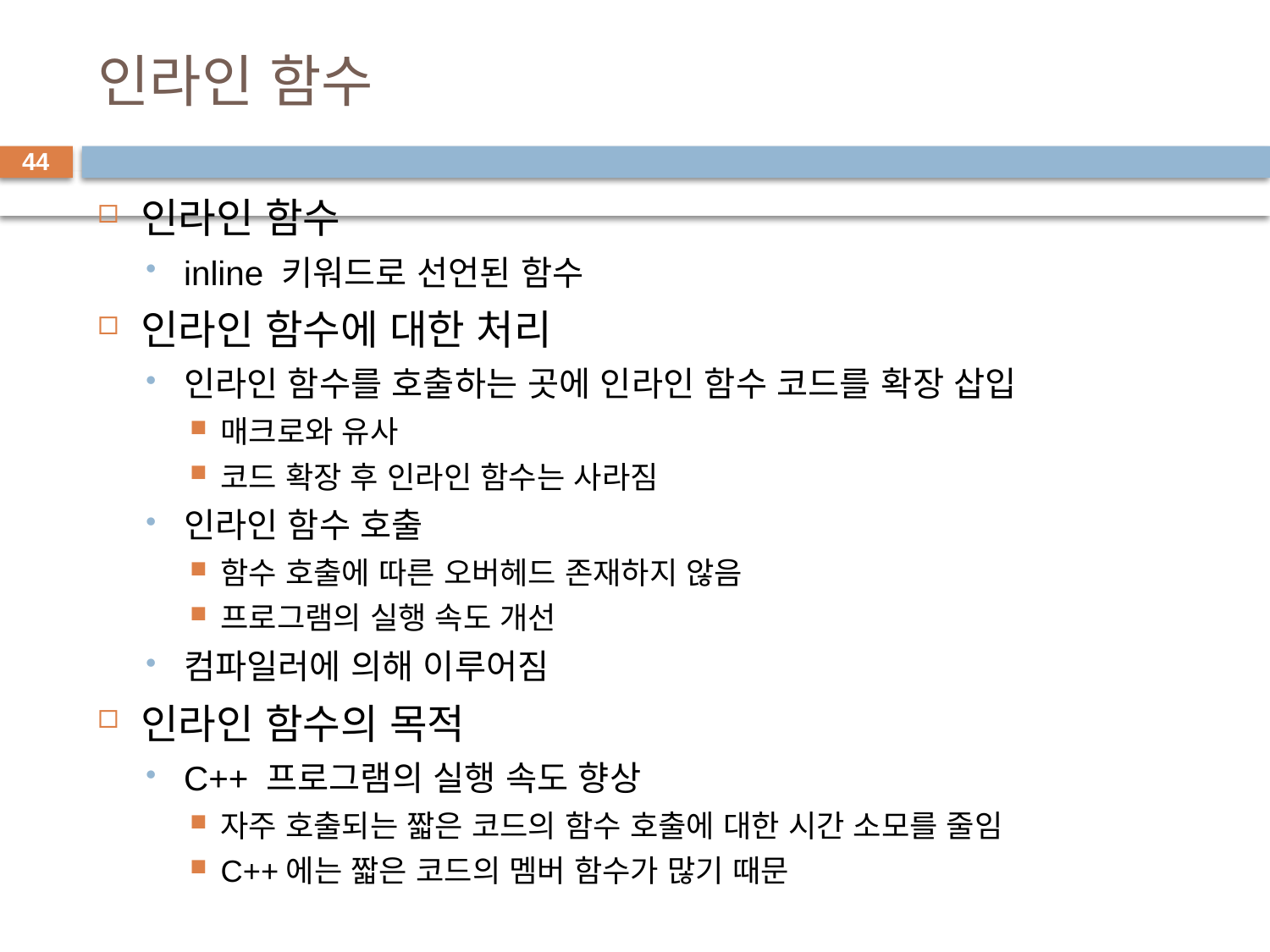

# 인라인 함수
44
인라인 함수
inline 키워드로 선언된 함수
인라인 함수에 대한 처리
인라인 함수를 호출하는 곳에 인라인 함수 코드를 확장 삽입
매크로와 유사
코드 확장 후 인라인 함수는 사라짐
인라인 함수 호출
함수 호출에 따른 오버헤드 존재하지 않음
프로그램의 실행 속도 개선
컴파일러에 의해 이루어짐
인라인 함수의 목적
C++ 프로그램의 실행 속도 향상
자주 호출되는 짧은 코드의 함수 호출에 대한 시간 소모를 줄임
C++에는 짧은 코드의 멤버 함수가 많기 때문